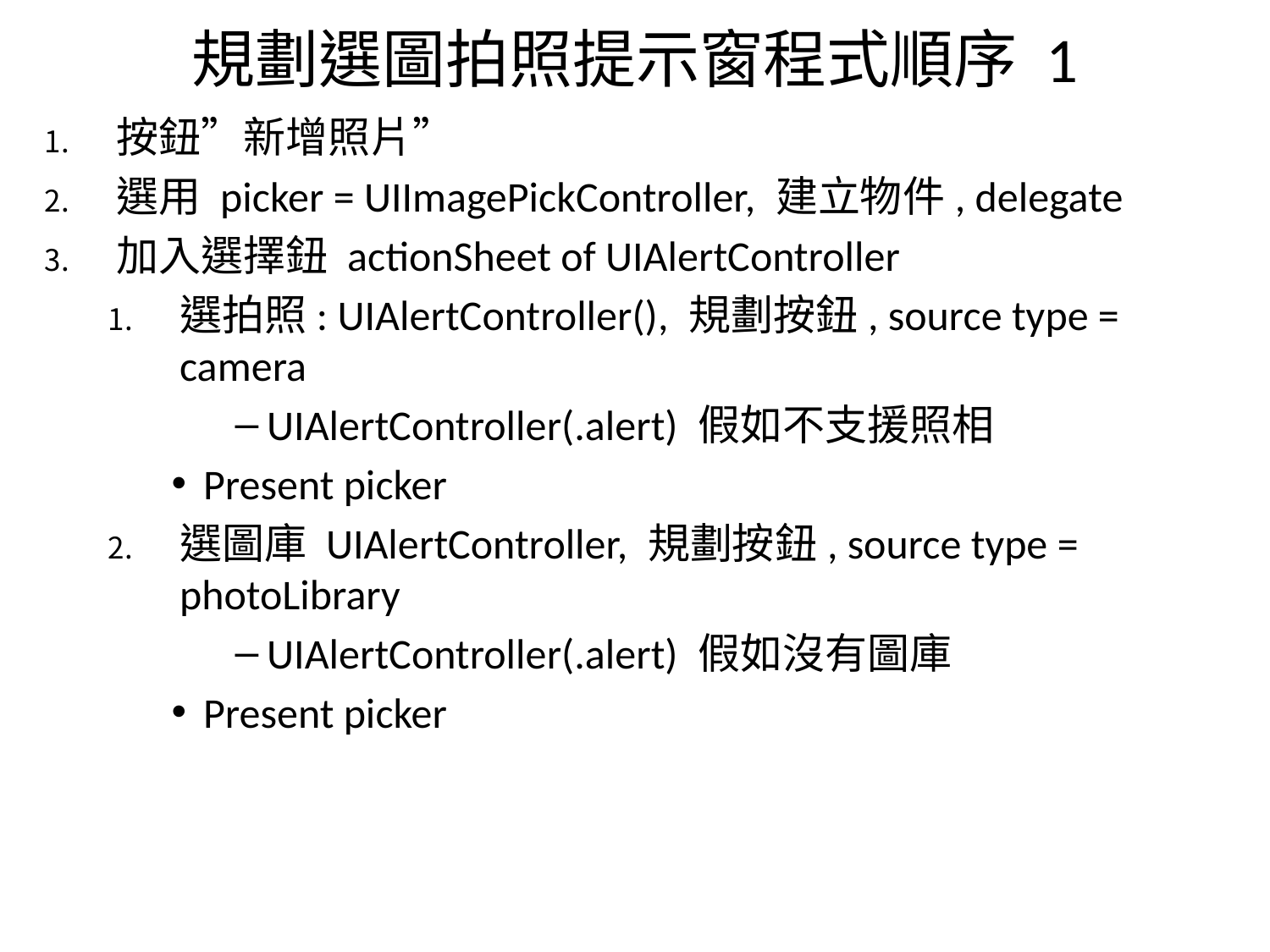

# 規劃選圖拍照提示窗程式順序 1
按鈕”新增照片”
選用 picker = UIImagePickController, 建立物件, delegate
加入選擇鈕 actionSheet of UIAlertController
選拍照: UIAlertController(), 規劃按鈕, source type = camera
UIAlertController(.alert) 假如不支援照相
Present picker
選圖庫 UIAlertController, 規劃按鈕, source type = photoLibrary
UIAlertController(.alert) 假如沒有圖庫
Present picker